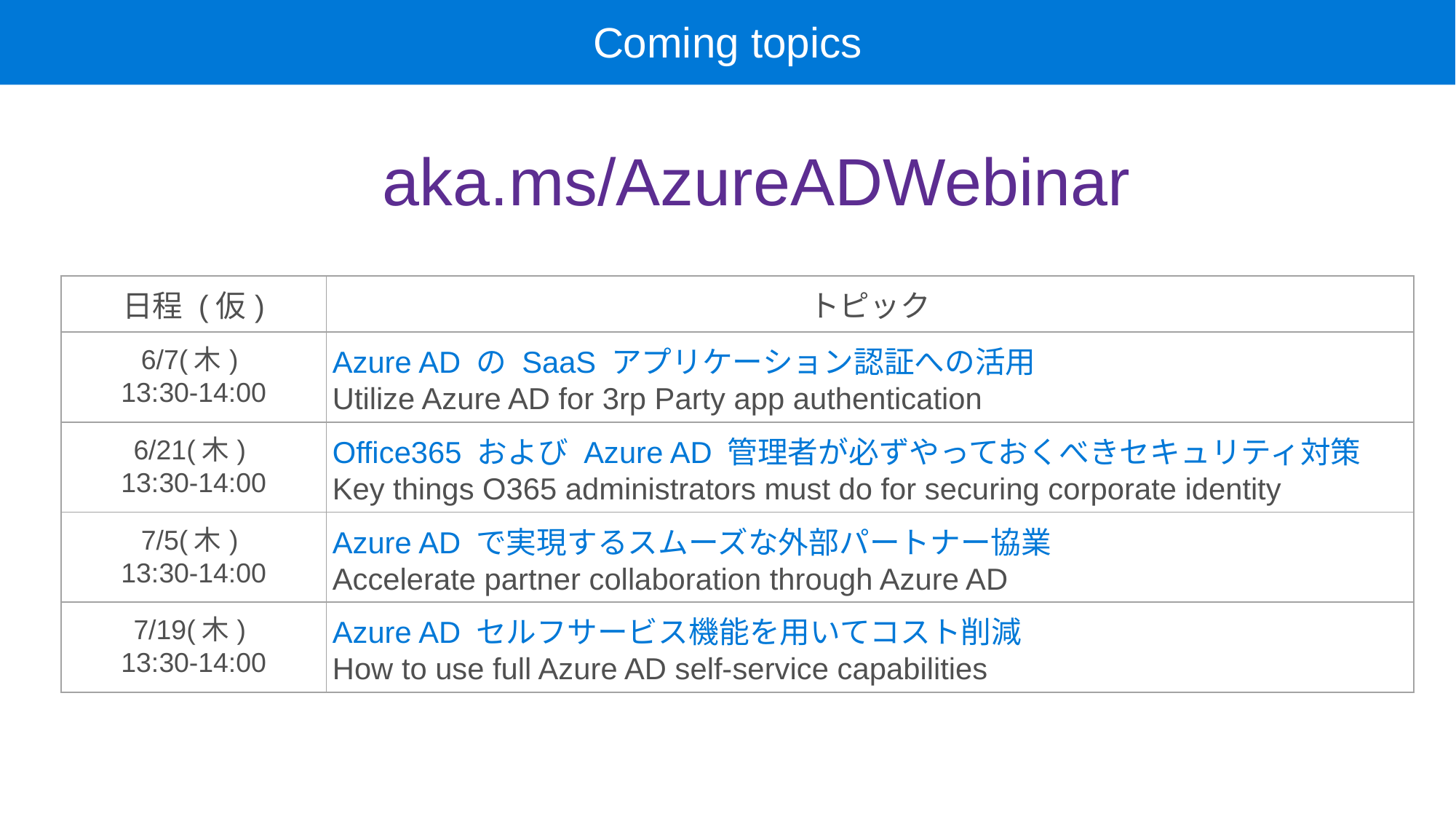

Coming topics
# Resources

aka.ms/AzureADWebinar

| 日程 (仮) | トピック |
| --- | --- |
| 6/7(木) 13:30-14:00 | Azure AD の SaaS アプリケーション認証への活用 Utilize Azure AD for 3rp Party app authentication |
| 6/21(木) 13:30-14:00 | Office365 および Azure AD 管理者が必ずやっておくべきセキュリティ対策 Key things O365 administrators must do for securing corporate identity |
| 7/5(木) 13:30-14:00 | Azure AD で実現するスムーズな外部パートナー協業 Accelerate partner collaboration through Azure AD |
| 7/19(木) 13:30-14:00 | Azure AD セルフサービス機能を用いてコスト削減 How to use full Azure AD self-service capabilities |